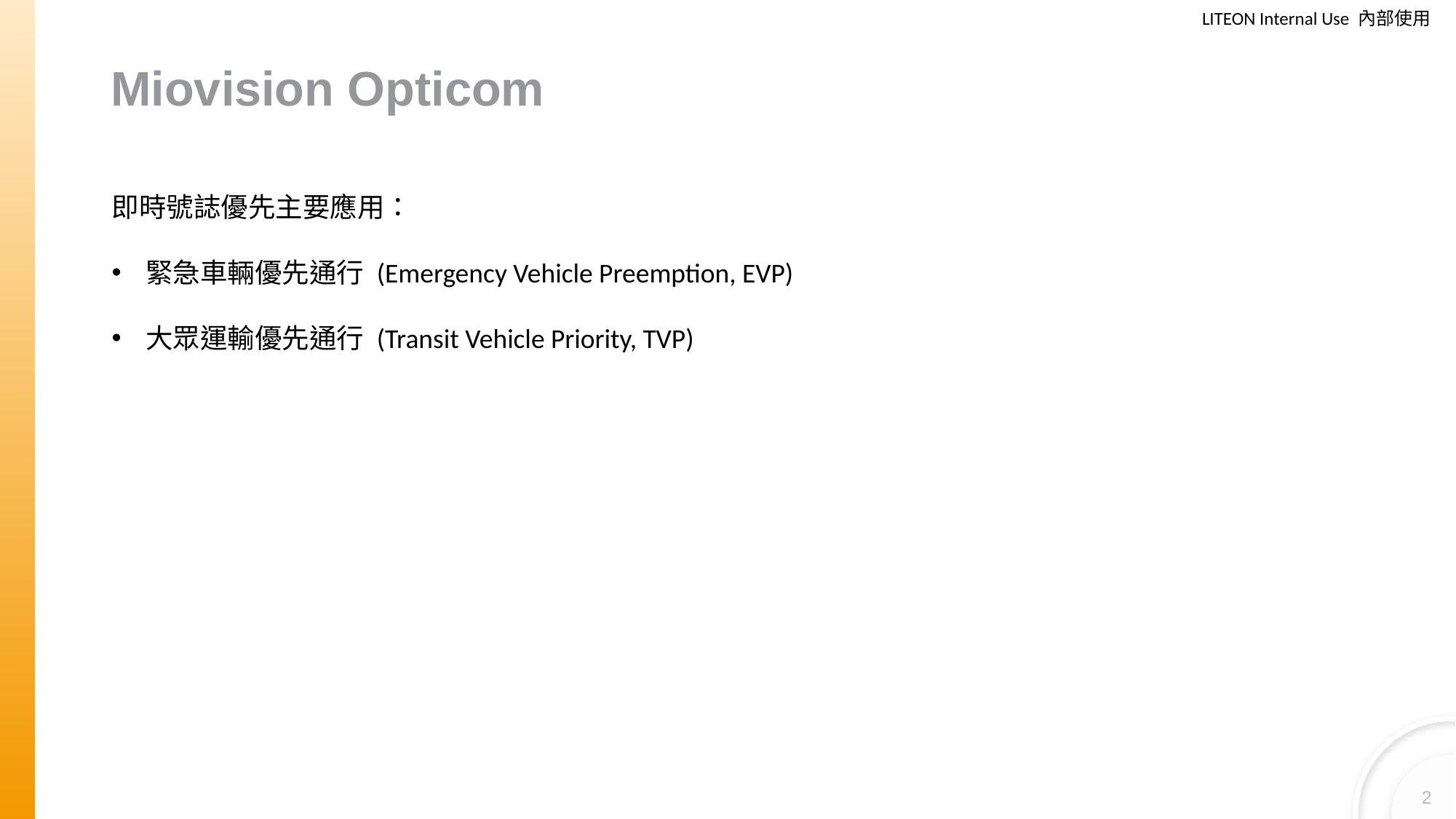

# Miovision Opticom
即時號誌優先主要應用：
緊急車輛優先通行 (Emergency Vehicle Preemption, EVP)
大眾運輸優先通行 (Transit Vehicle Priority, TVP)
2